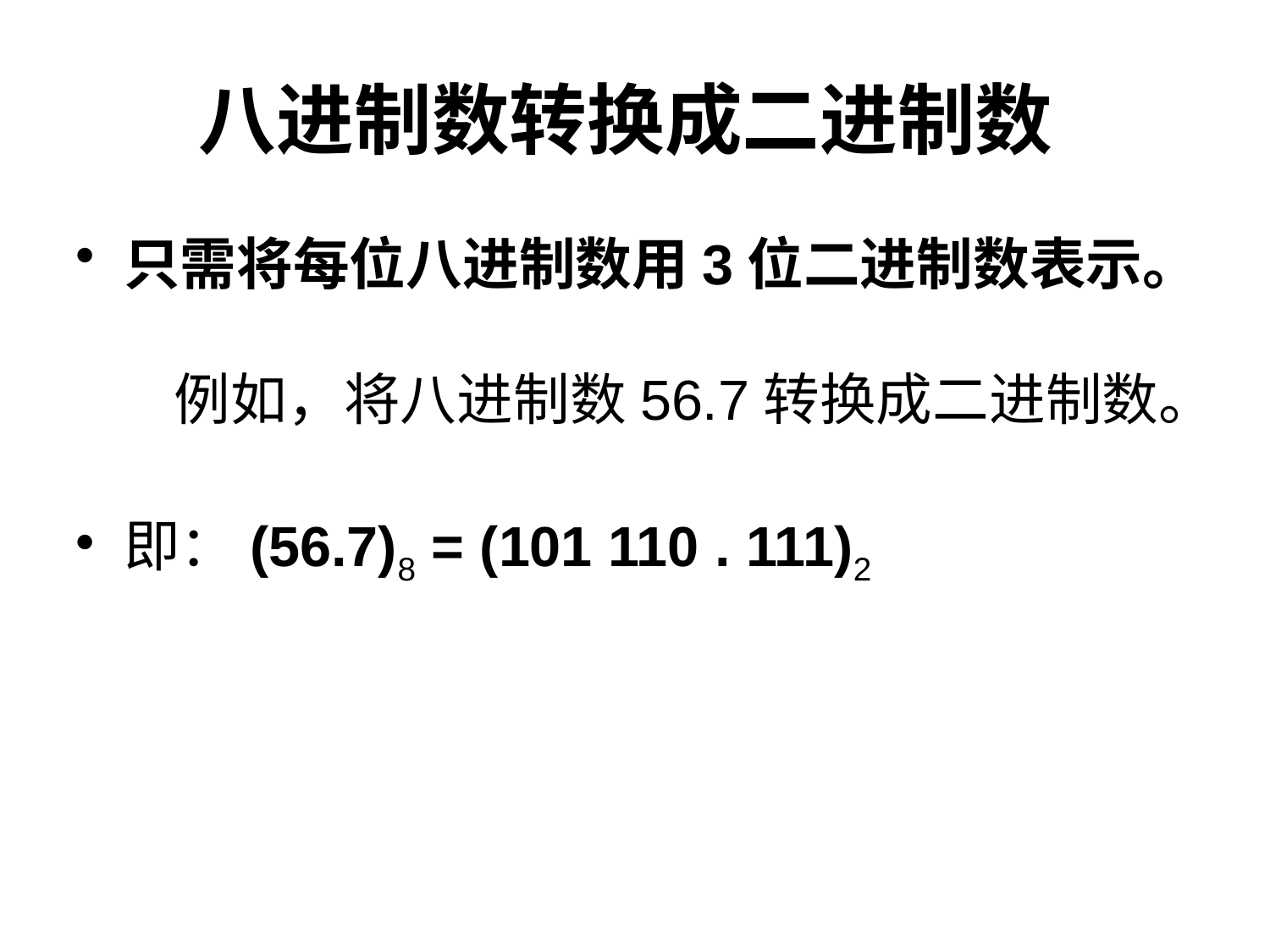

# 八进制数转换成二进制数
只需将每位八进制数用3位二进制数表示。
    例如，将八进制数56.7转换成二进制数。
即：(56.7)8 = (101 110 . 111)2